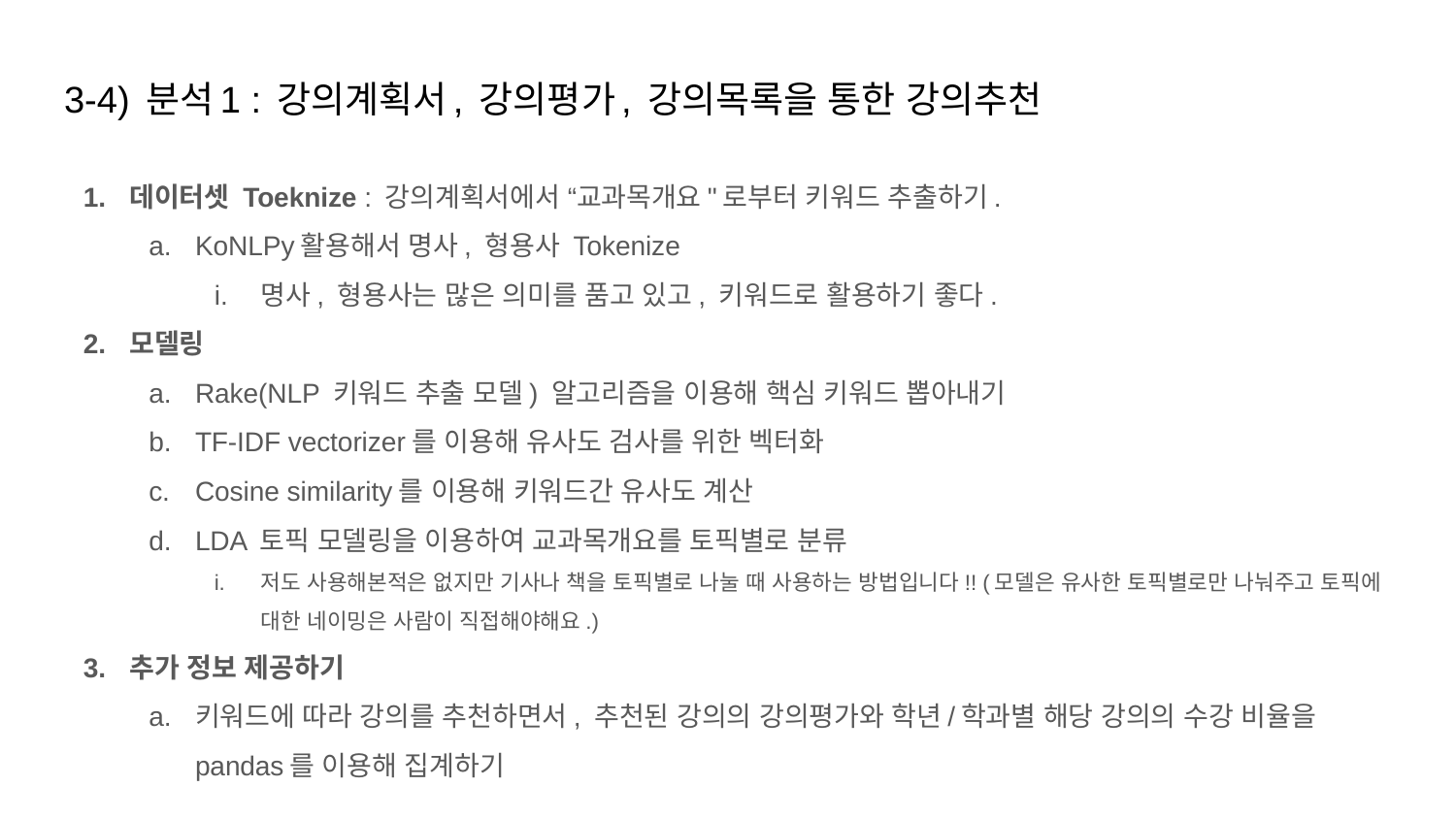

# 3-4) 분석1 : 강의계획서, 강의평가, 강의목록을 통한 강의추천
데이터셋 Toeknize : 강의계획서에서 “교과목개요"로부터 키워드 추출하기.
KoNLPy활용해서 명사, 형용사 Tokenize
명사, 형용사는 많은 의미를 품고 있고, 키워드로 활용하기 좋다.
모델링
Rake(NLP 키워드 추출 모델) 알고리즘을 이용해 핵심 키워드 뽑아내기
TF-IDF vectorizer를 이용해 유사도 검사를 위한 벡터화
Cosine similarity를 이용해 키워드간 유사도 계산
LDA 토픽 모델링을 이용하여 교과목개요를 토픽별로 분류
저도 사용해본적은 없지만 기사나 책을 토픽별로 나눌 때 사용하는 방법입니다!! (모델은 유사한 토픽별로만 나눠주고 토픽에 대한 네이밍은 사람이 직접해야해요.)
추가 정보 제공하기
키워드에 따라 강의를 추천하면서, 추천된 강의의 강의평가와 학년/학과별 해당 강의의 수강 비율을 pandas를 이용해 집계하기